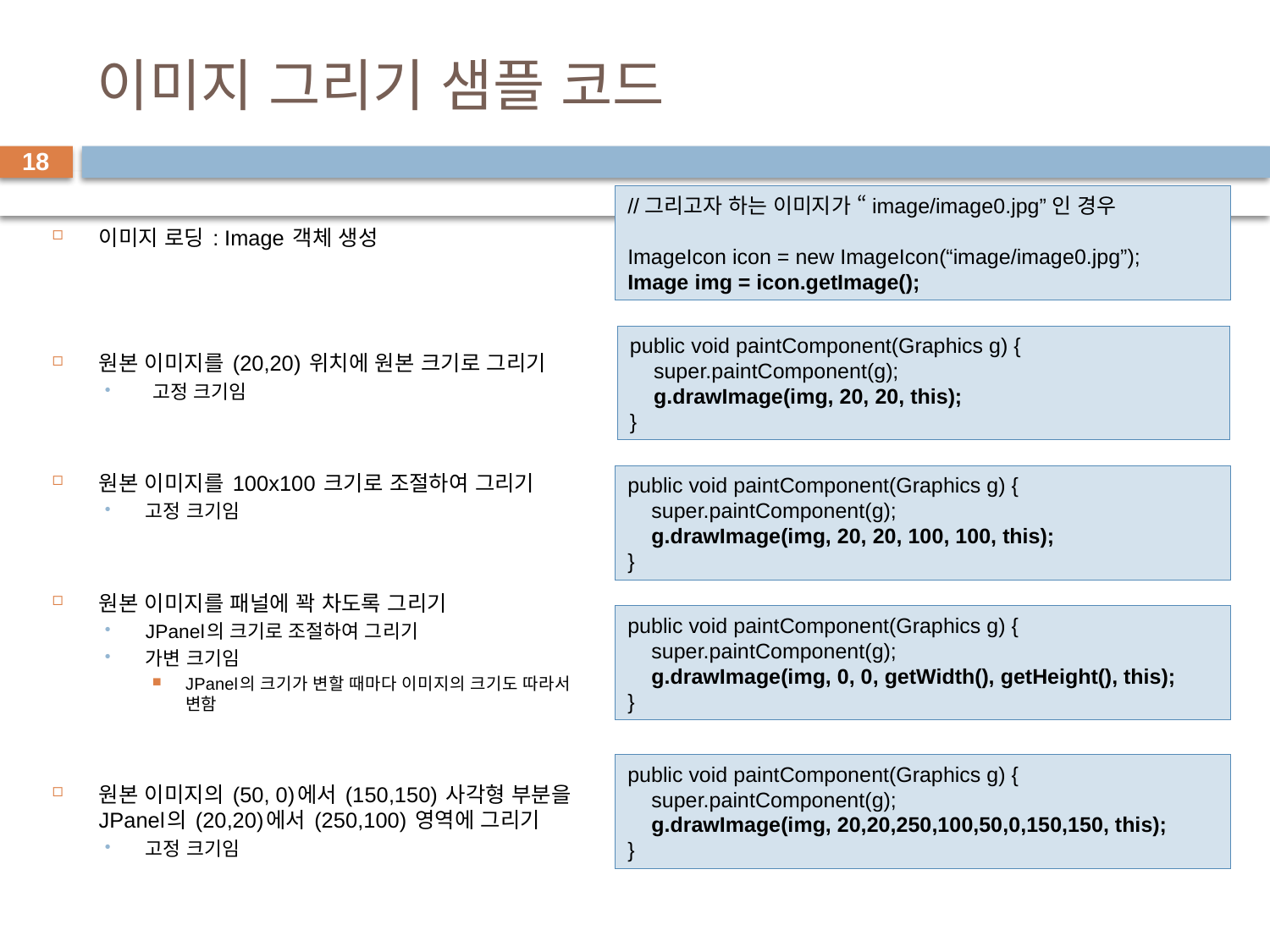

# 이미지 그리기 샘플 코드
18
//그리고자 하는 이미지가 “image/image0.jpg”인 경우

ImageIcon icon = new ImageIcon(“image/image0.jpg”);
Image img = icon.getImage();
이미지 로딩 : Image 객체 생성

원본 이미지를 (20,20) 위치에 원본 크기로 그리기
 고정 크기임

원본 이미지를 100x100 크기로 조절하여 그리기
고정 크기임

원본 이미지를 패널에 꽉 차도록 그리기
JPanel의 크기로 조절하여 그리기
가변 크기임
JPanel의 크기가 변할 때마다 이미지의 크기도 따라서 변함

원본 이미지의 (50, 0)에서 (150,150) 사각형 부분을 JPanel의 (20,20)에서 (250,100) 영역에 그리기
고정 크기임
public void paintComponent(Graphics g) {
    super.paintComponent(g);
    g.drawImage(img, 20, 20, this);
}
public void paintComponent(Graphics g) {
    super.paintComponent(g);
    g.drawImage(img, 20, 20, 100, 100, this);
}
public void paintComponent(Graphics g) {
    super.paintComponent(g);
    g.drawImage(img, 0, 0, getWidth(), getHeight(), this);
}
public void paintComponent(Graphics g) {
    super.paintComponent(g);
    g.drawImage(img, 20,20,250,100,50,0,150,150, this);
}